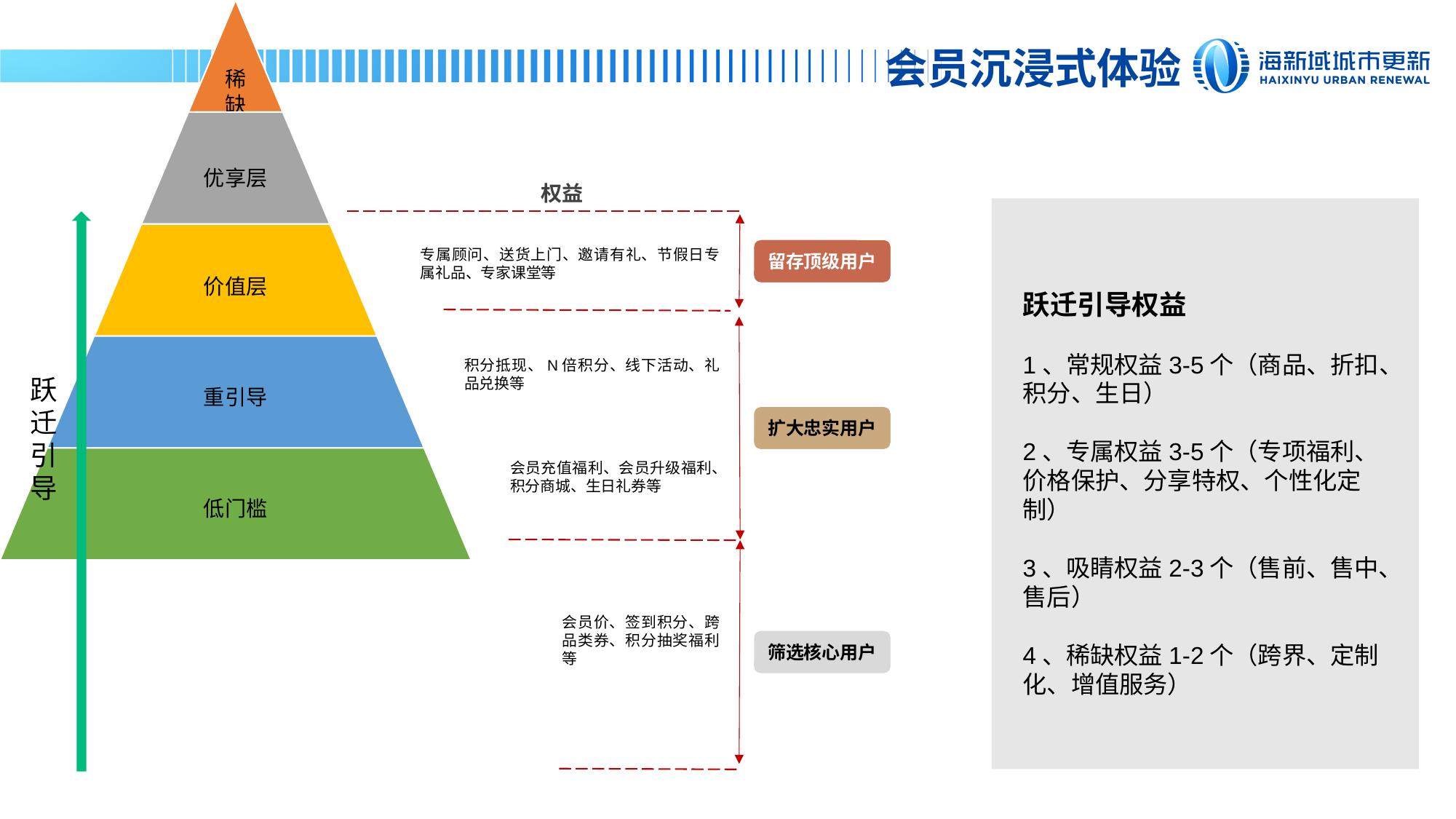

会员沉浸式体验
权益

稀缺
优享层
价值层
重引导
低门槛
专属顾问、送货上门、邀请有礼、节假日专属礼品、专家课堂等
留存顶级用户
跃迁引导权益

1、常规权益3-5个（商品、折扣、积分、生日）

2、专属权益3-5个（专项福利、价格保护、分享特权、个性化定制）

3、吸睛权益2-3个（售前、售中、售后）

4、稀缺权益1-2个（跨界、定制化、增值服务）
积分抵现、N倍积分、线下活动、礼品兑换等
跃迁引导
扩大忠实用户
会员充值福利、会员升级福利、积分商城、生日礼券等
会员价、签到积分、跨品类券、积分抽奖福利等
筛选核心用户